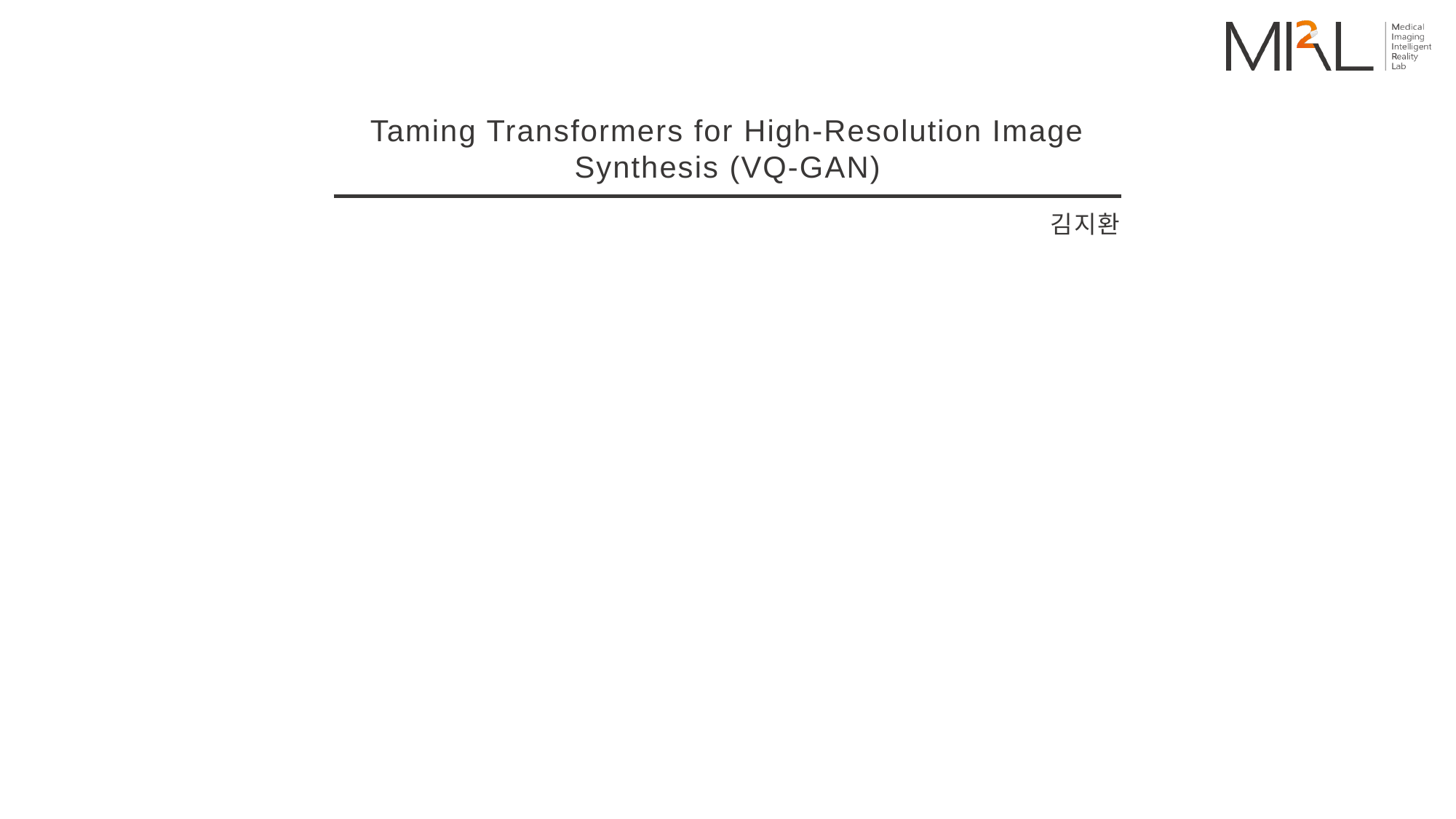

Taming Transformers for High-Resolution Image Synthesis (VQ-GAN)
김지환